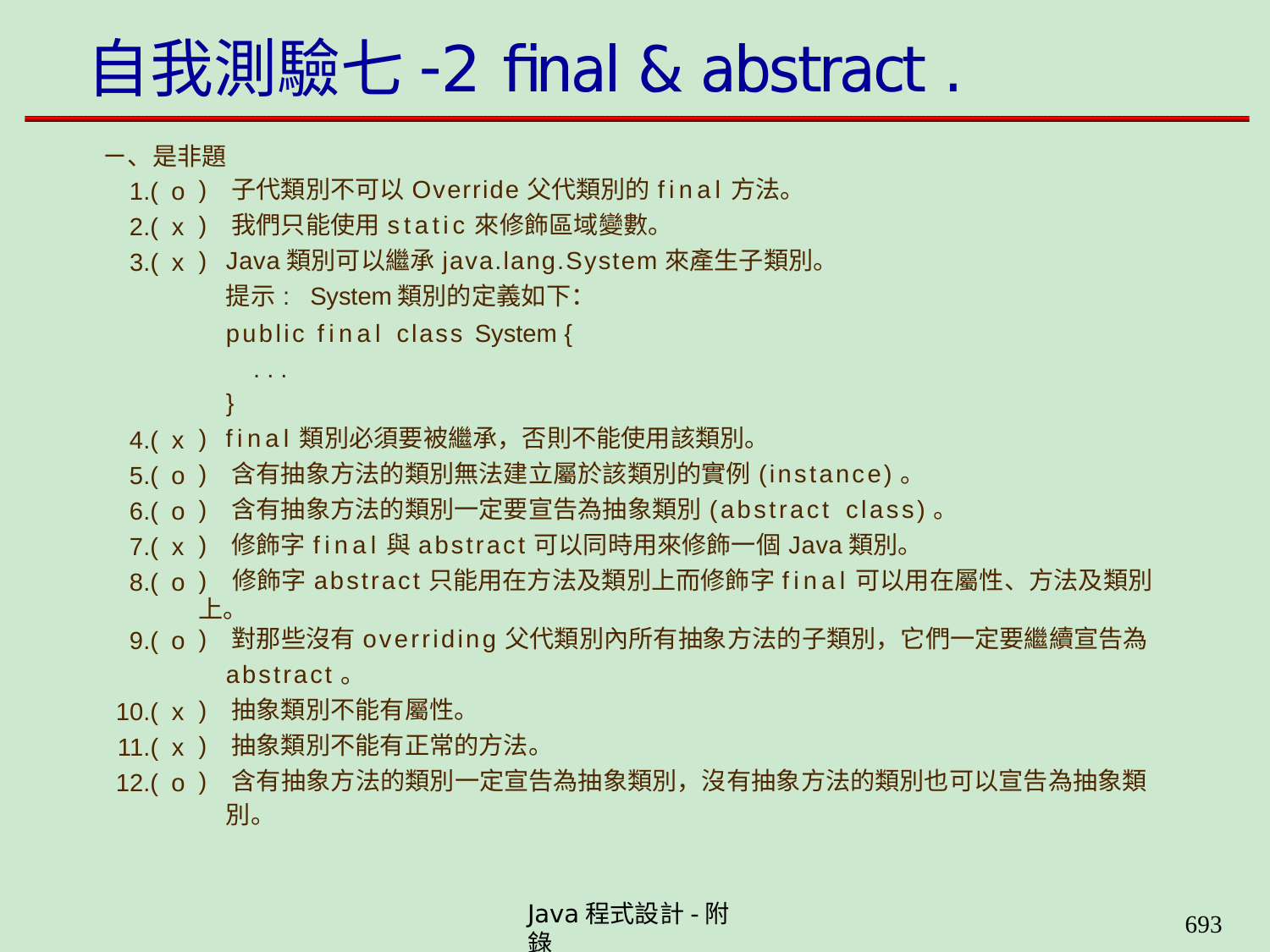

# 自我測驗七-2	final & abstract .
ㄧ、是非題
| 1.( | o | ) 子代類別不可以Override父代類別的final方法。 |
| --- | --- | --- |
| 2.( | x | ) 我們只能使用static來修飾區域變數。 |
| 3.( | x | ) Java類別可以繼承java.lang.System來產生子類別。 |
|  |  | 提示: System類別的定義如下： |
|  |  | public final class System { ... |
|  |  | } |
| 4.( | x | ) final類別必須要被繼承，否則不能使用該類別。 |
| 5.( | o | ) 含有抽象方法的類別無法建立屬於該類別的實例(instance)。 |
| 6.( | o | ) 含有抽象方法的類別一定要宣告為抽象類別(abstract class)。 |
| 7.( | x | ) 修飾字final與abstract可以同時用來修飾一個Java類別。 |
| 8.( | o | ) 修飾字abstract只能用在方法及類別上而修飾字final可以用在屬性、方法及類別上。 |
| 9.( | o | ) 對那些沒有overriding父代類別內所有抽象方法的子類別，它們一定要繼續宣告為 |
|  |  | abstract。 |
| 10.( | x | ) 抽象類別不能有屬性。 |
| 11.( | x | ) 抽象類別不能有正常的方法。 |
| 12.( | o | ) 含有抽象方法的類別一定宣告為抽象類別，沒有抽象方法的類別也可以宣告為抽象類 |
|  |  | 別。 |
Java程式設計-附錄
693